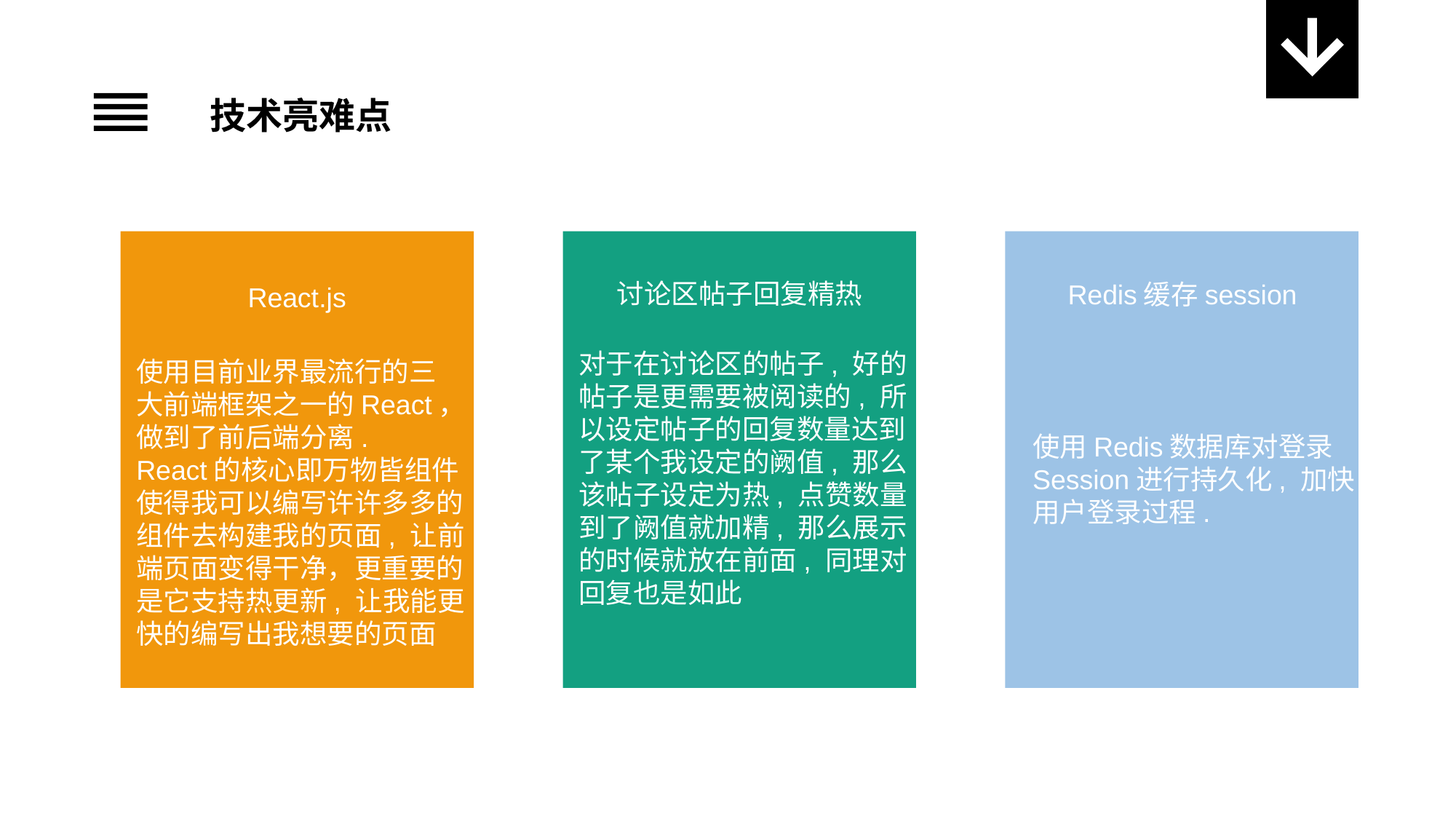

技术亮难点

讨论区帖子回复精热
Redis缓存session
React.js
对于在讨论区的帖子, 好的
帖子是更需要被阅读的, 所
以设定帖子的回复数量达到
了某个我设定的阙值, 那么
该帖子设定为热, 点赞数量
到了阙值就加精, 那么展示
的时候就放在前面, 同理对
回复也是如此
使用目前业界最流行的三
大前端框架之一的React，
做到了前后端分离.
React的核心即万物皆组件
使得我可以编写许许多多的
组件去构建我的页面, 让前
端页面变得干净，更重要的
是它支持热更新, 让我能更
快的编写出我想要的页面
使用Redis数据库对登录
Session进行持久化, 加快
用户登录过程.